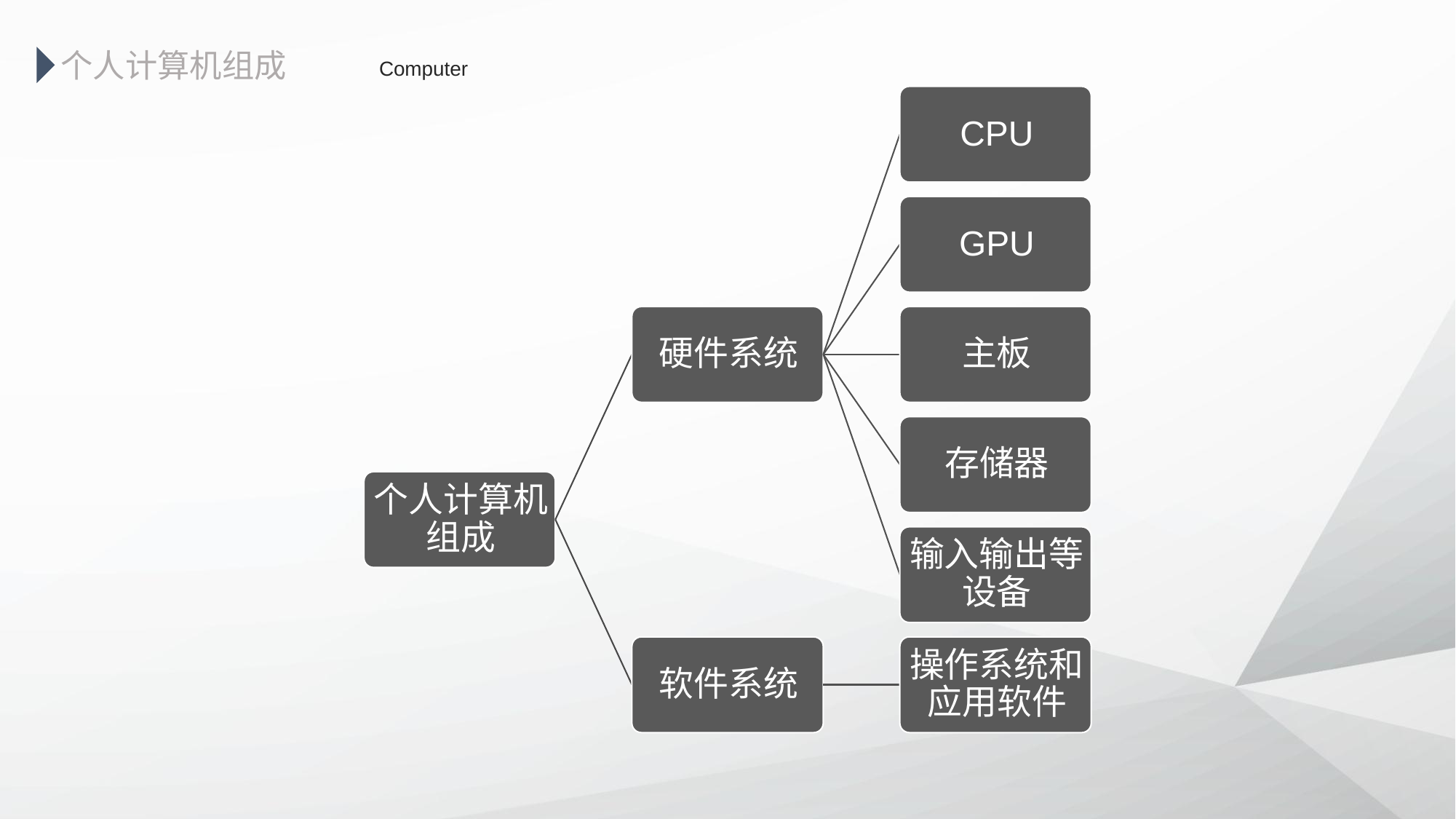

个人计算机组成
Computer

个人计算机组成

硬件系统

CPU

GPU

主板

存储器

输入输出等设备

软件系统

操作系统和应用软件